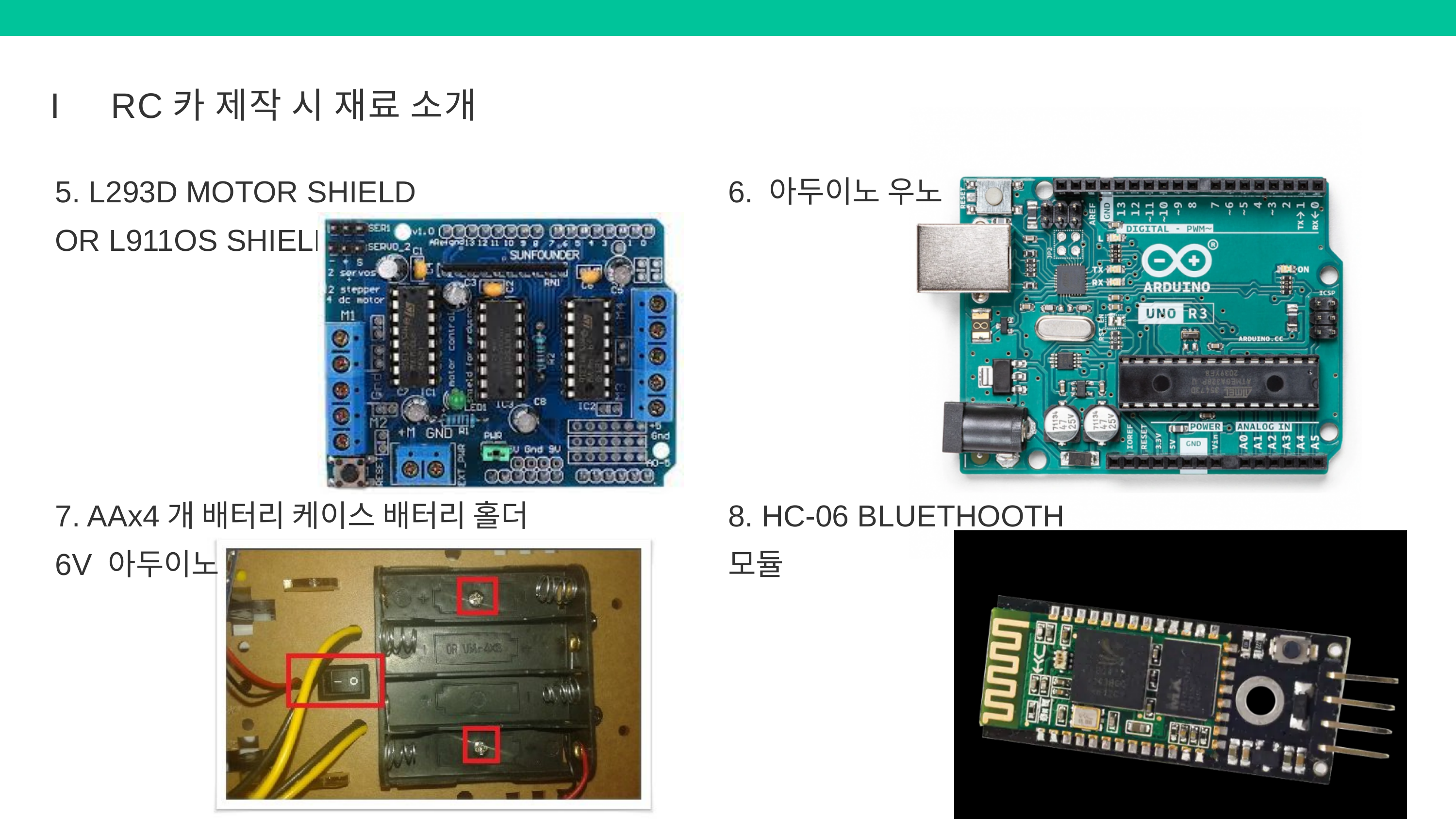

I
RC카 제작 시 재료 소개

5. L293D MOTOR SHIELD
OR L911OS SHIELD

6. 아두이노 우노

7. AAx4개 배터리 케이스 배터리 홀더
6V 아두이노

8. HC-06 BLUETHOOTH 모듈